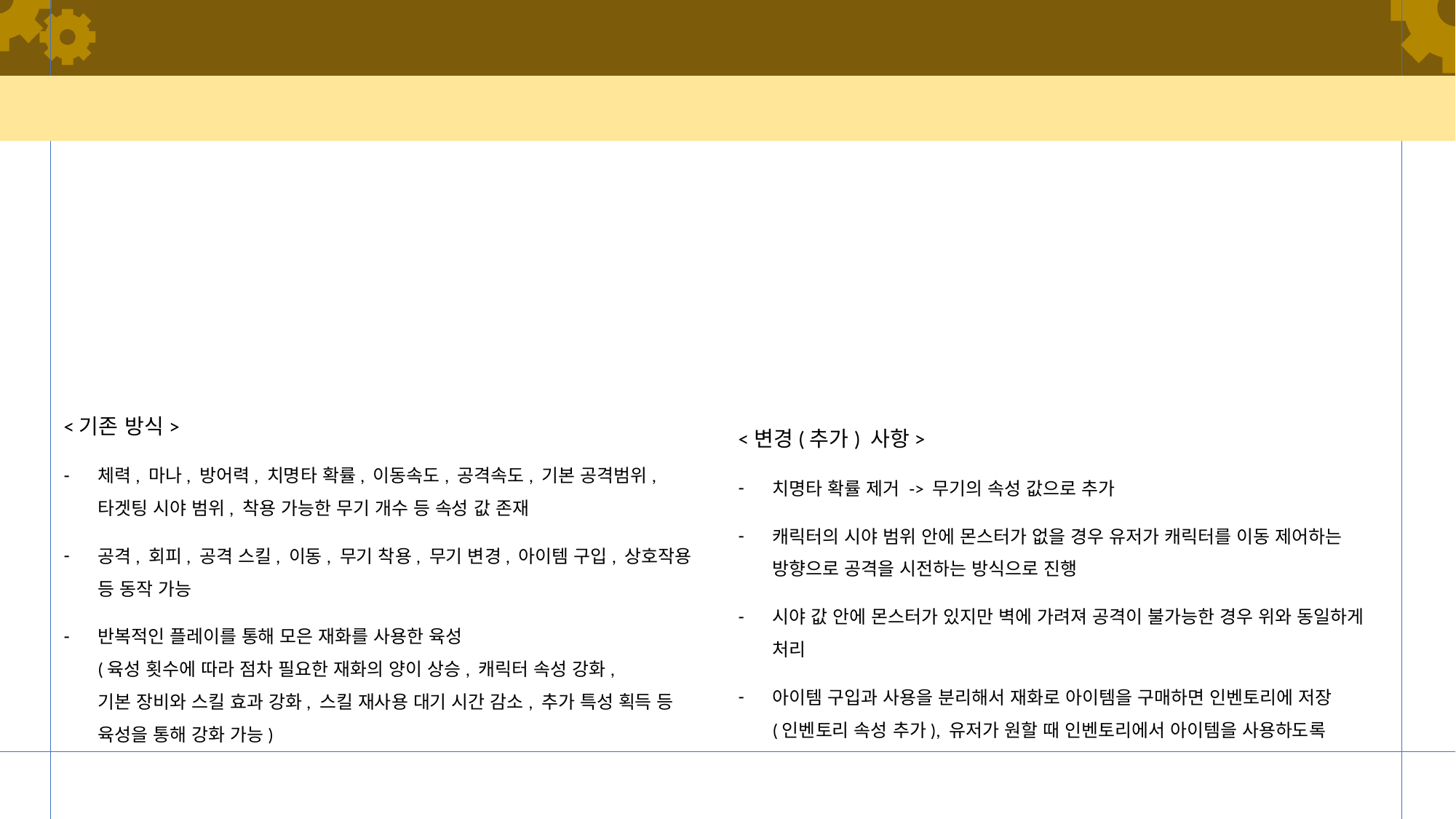

#

<기존 방식>
체력, 마나, 방어력, 치명타 확률, 이동속도, 공격속도, 기본 공격범위, 타겟팅 시야 범위, 착용 가능한 무기 개수 등 속성 값 존재
공격, 회피, 공격 스킬, 이동, 무기 착용, 무기 변경, 아이템 구입, 상호작용 등 동작 가능
반복적인 플레이를 통해 모은 재화를 사용한 육성
(육성 횟수에 따라 점차 필요한 재화의 양이 상승, 캐릭터 속성 강화,
기본 장비와 스킬 효과 강화, 스킬 재사용 대기 시간 감소, 추가 특성 획득 등 육성을 통해 강화 가능)
<변경(추가) 사항>
치명타 확률 제거 -> 무기의 속성 값으로 추가
캐릭터의 시야 범위 안에 몬스터가 없을 경우 유저가 캐릭터를 이동 제어하는 방향으로 공격을 시전하는 방식으로 진행
시야 값 안에 몬스터가 있지만 벽에 가려져 공격이 불가능한 경우 위와 동일하게 처리
아이템 구입과 사용을 분리해서 재화로 아이템을 구매하면 인벤토리에 저장
(인벤토리 속성 추가), 유저가 원할 때 인벤토리에서 아이템을 사용하도록